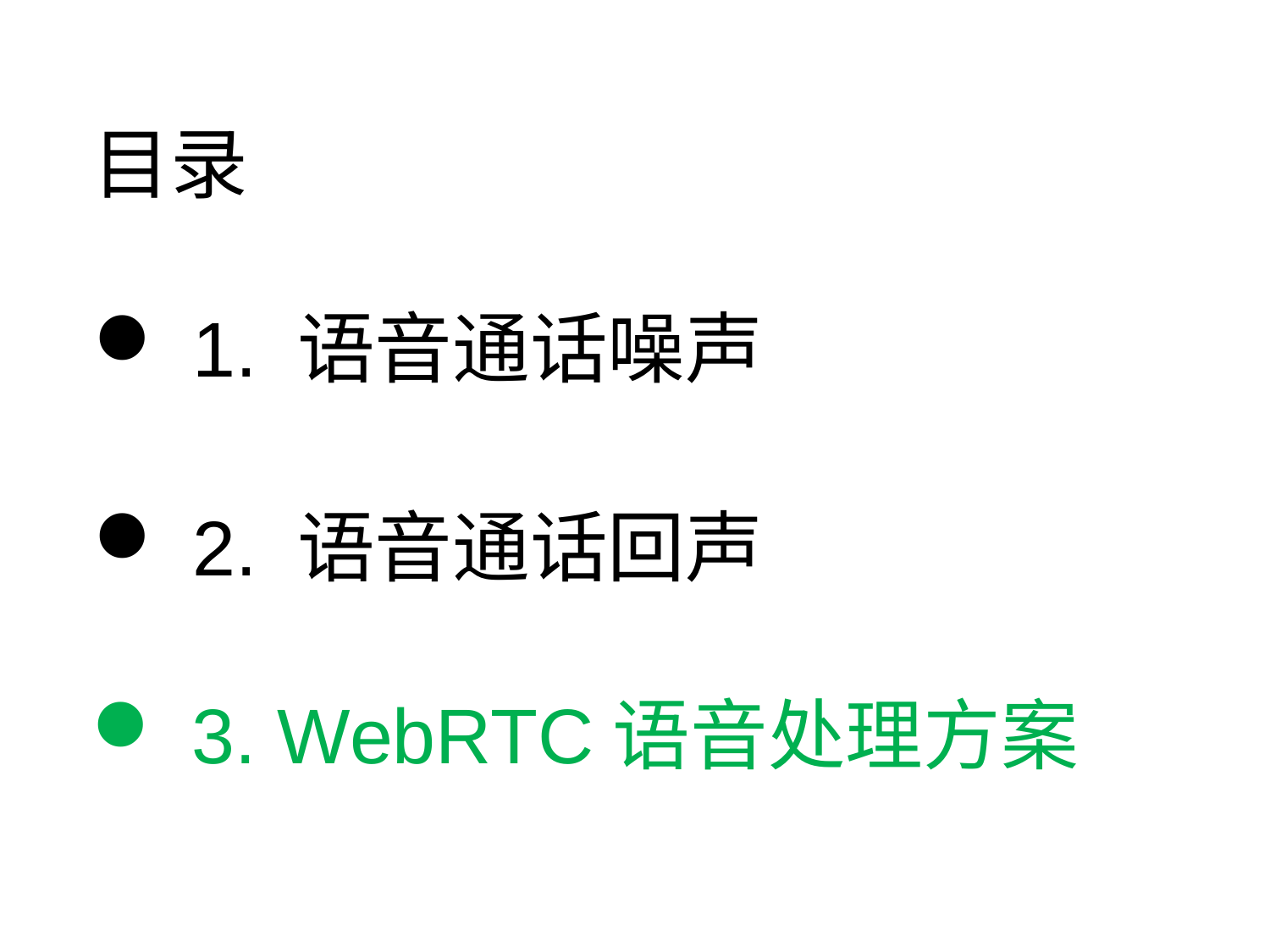

目录
# 1. 语音通话噪声
 2. 语音通话回声
 3. WebRTC语音处理方案